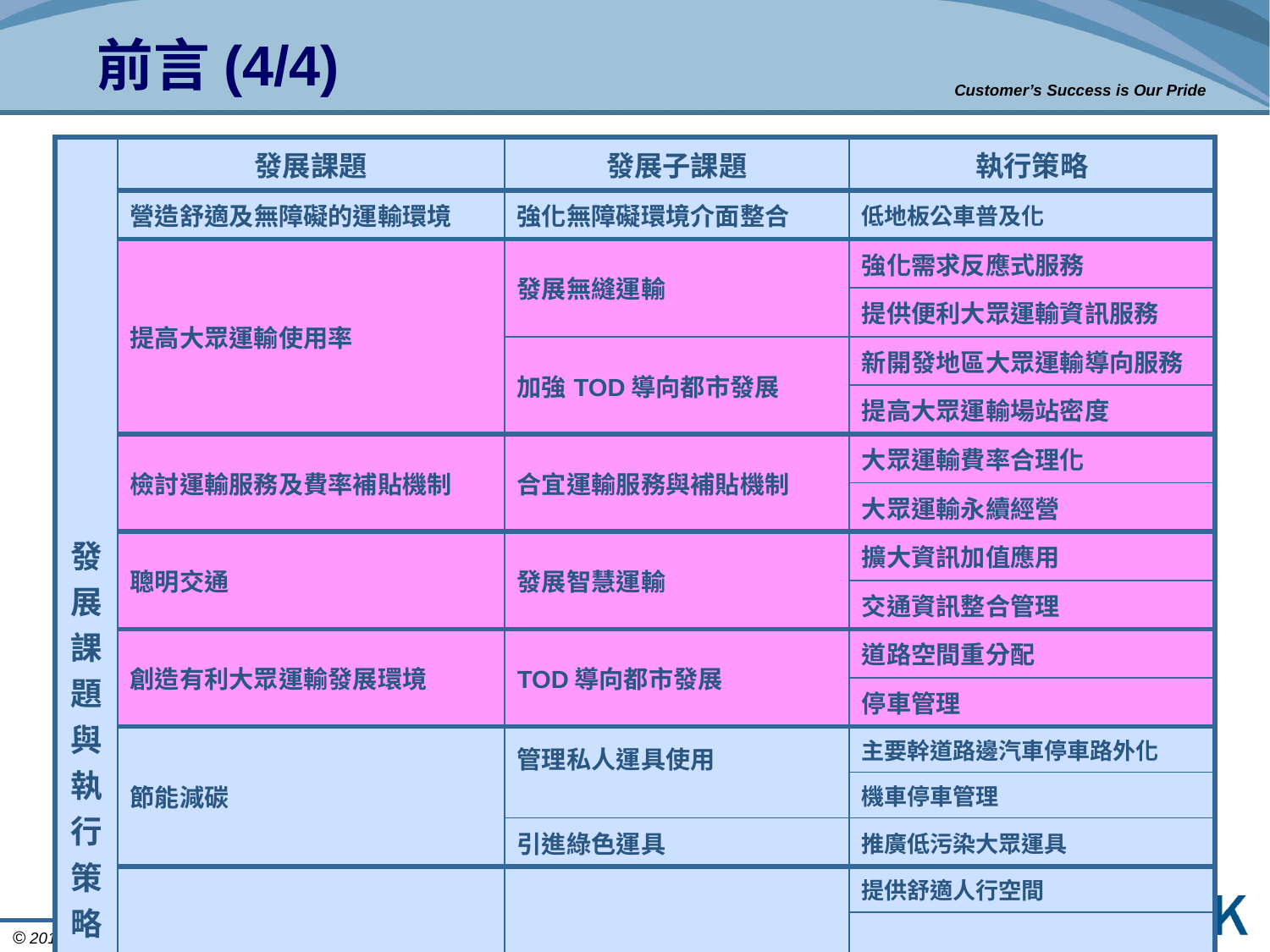

# 前言(4/4)
| 發展課題與執行策略 | 發展課題 | 發展子課題 | 執行策略 |
| --- | --- | --- | --- |
|  | 營造舒適及無障礙的運輸環境 | 強化無障礙環境介面整合 | 低地板公車普及化 |
|  | 提高大眾運輸使用率 | 發展無縫運輸 | 強化需求反應式服務 |
|  |  |  | 提供便利大眾運輸資訊服務 |
|  |  | 加強TOD導向都市發展 | 新開發地區大眾運輸導向服務 |
|  |  |  | 提高大眾運輸場站密度 |
|  | 檢討運輸服務及費率補貼機制 | 合宜運輸服務與補貼機制 | 大眾運輸費率合理化 |
|  |  |  | 大眾運輸永續經營 |
|  | 聰明交通 | 發展智慧運輸 | 擴大資訊加值應用 |
|  |  |  | 交通資訊整合管理 |
|  | 創造有利大眾運輸發展環境 | TOD導向都市發展 | 道路空間重分配 |
|  |  |  | 停車管理 |
|  | 節能減碳 | 管理私人運具使用 | 主要幹道路邊汽車停車路外化 |
|  |  |  | 機車停車管理 |
|  |  | 引進綠色運具 | 推廣低污染大眾運具 |
|  | 營造綠色運輸環境 | 創造舒適步行與自行車環境 | 提供舒適人行空間 |
|  |  |  | 擴增自行車道及停車設施 |
8